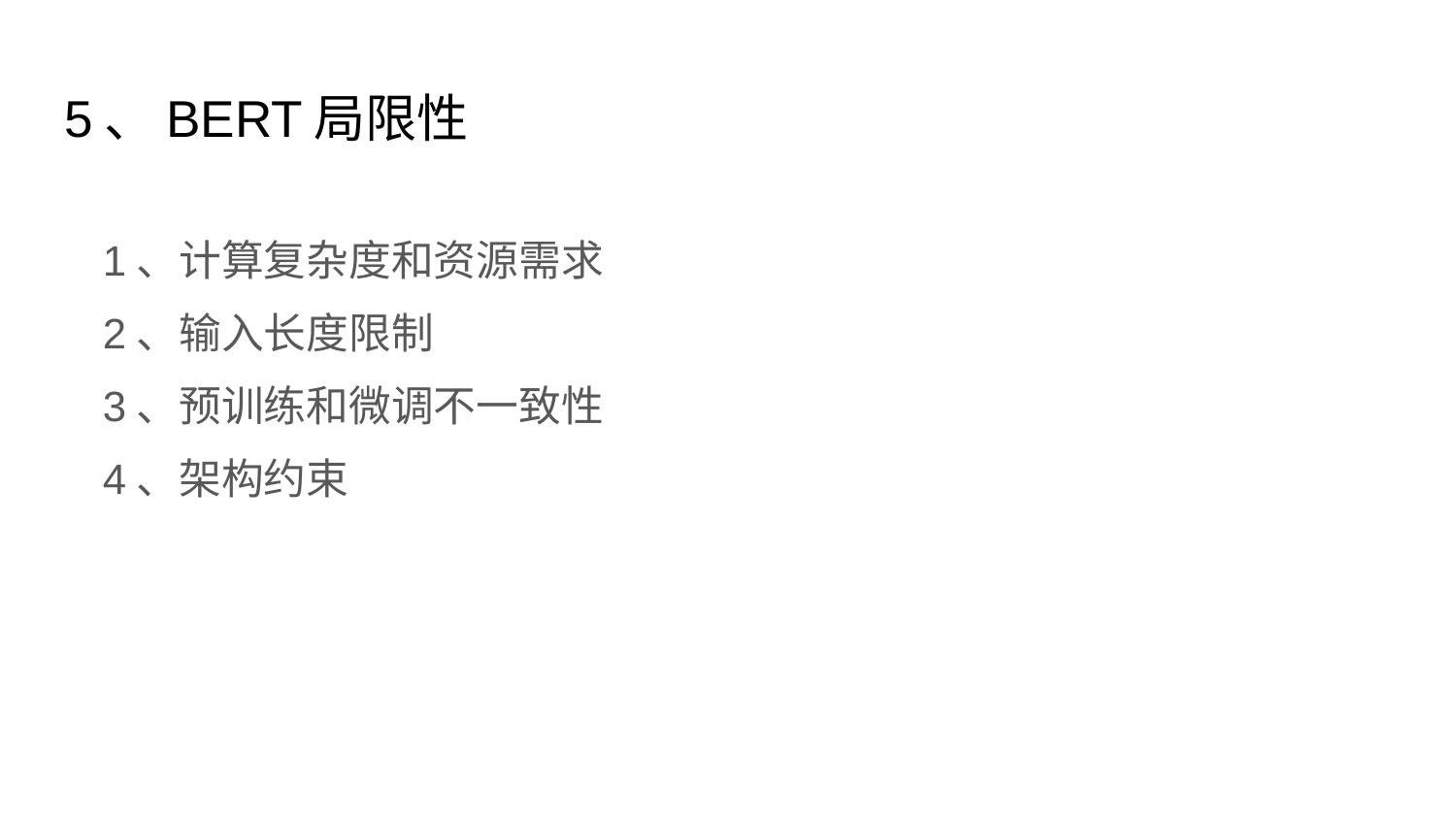

# 5、BERT局限性
1、计算复杂度和资源需求
2、输入长度限制
3、预训练和微调不一致性
4、架构约束